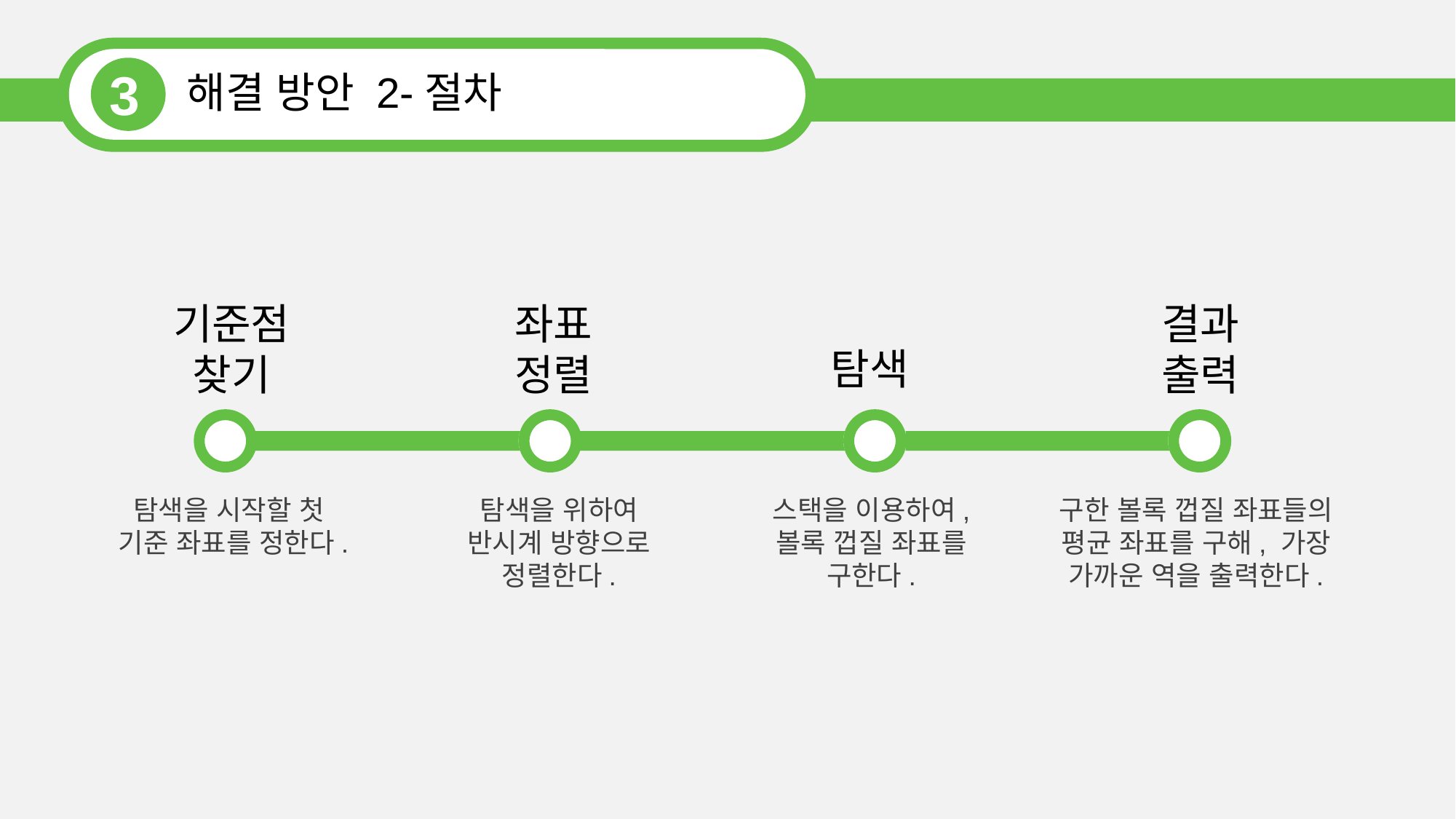

3

해결 방안 2-절차

기준점
찾기
좌표 정렬
결과
출력
탐색

탐색을 시작할 첫 기준 좌표를 정한다.
탐색을 위하여 반시계 방향으로 정렬한다.
스택을 이용하여, 볼록 껍질 좌표를 구한다.
구한 볼록 껍질 좌표들의 평균 좌표를 구해, 가장 가까운 역을 출력한다.